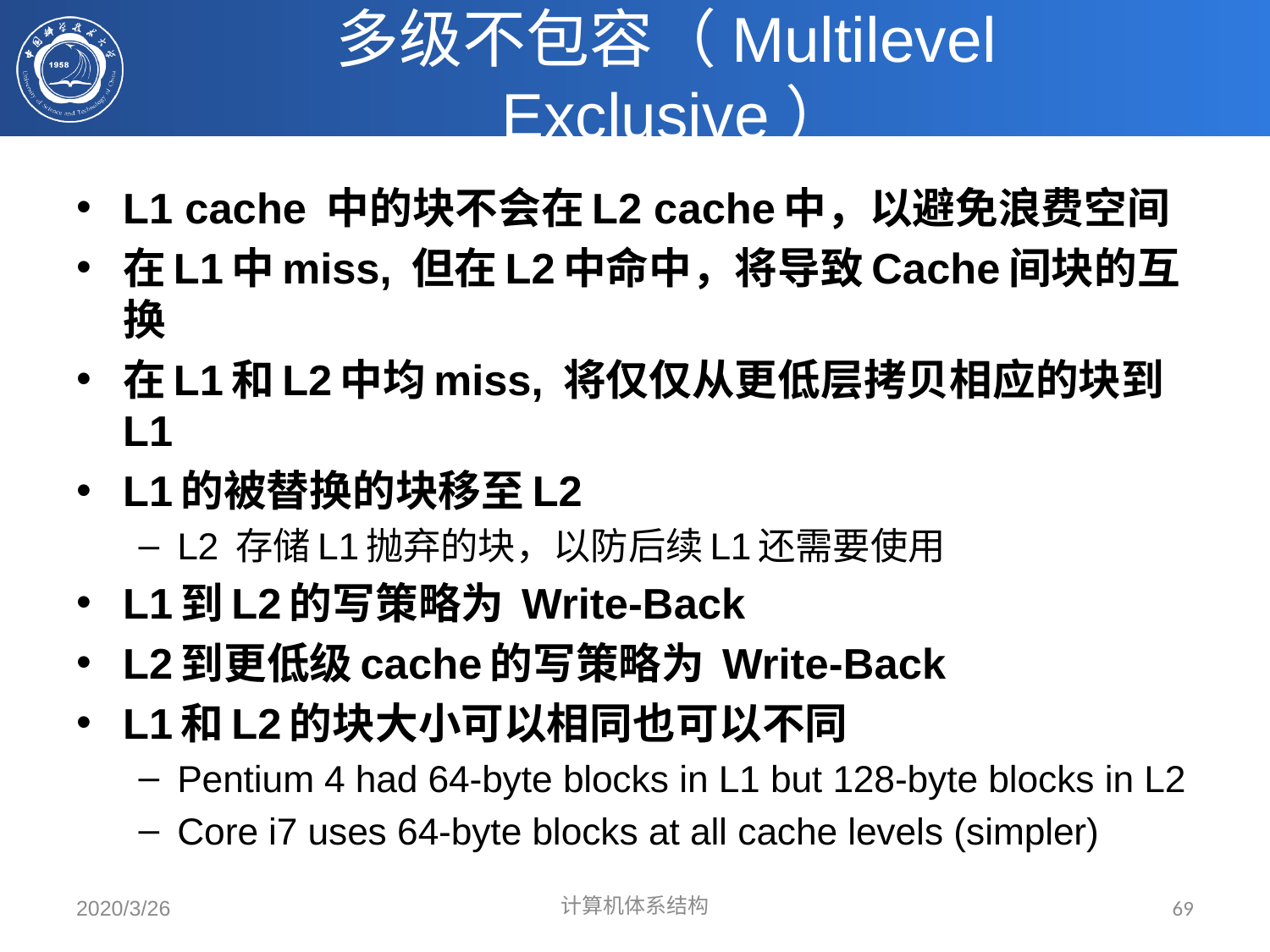

# 多级不包容（Multilevel  Exclusive）
L1 cache 中的块不会在L2 cache中，以避免浪费空间
在L1中miss, 但在L2中命中，将导致Cache间块的互换
在L1和L2中均miss, 将仅仅从更低层拷贝相应的块到L1
L1的被替换的块移至L2
L2 存储L1抛弃的块，以防后续L1还需要使用
L1到L2的写策略为 Write-Back
L2到更低级cache的写策略为 Write-Back
L1和L2的块大小可以相同也可以不同
Pentium 4 had 64-byte blocks in L1 but 128-byte blocks in L2
Core i7 uses 64-byte blocks at all cache levels (simpler)
2020/3/26
计算机体系结构
69